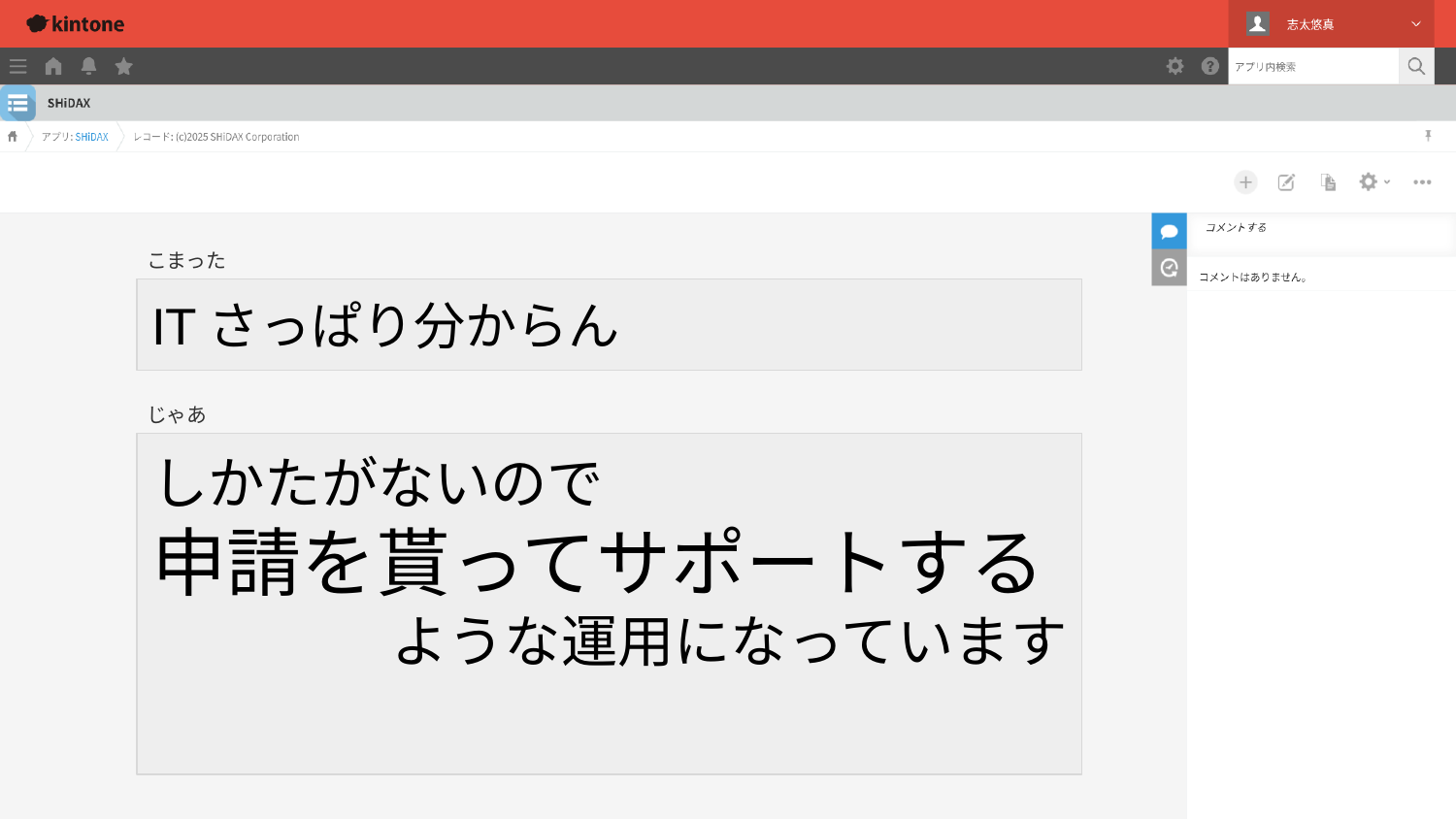

こまった
# ITさっぱり分からん
じゃあ
しかたがないので
申請を貰ってサポートする
ような運用になっています